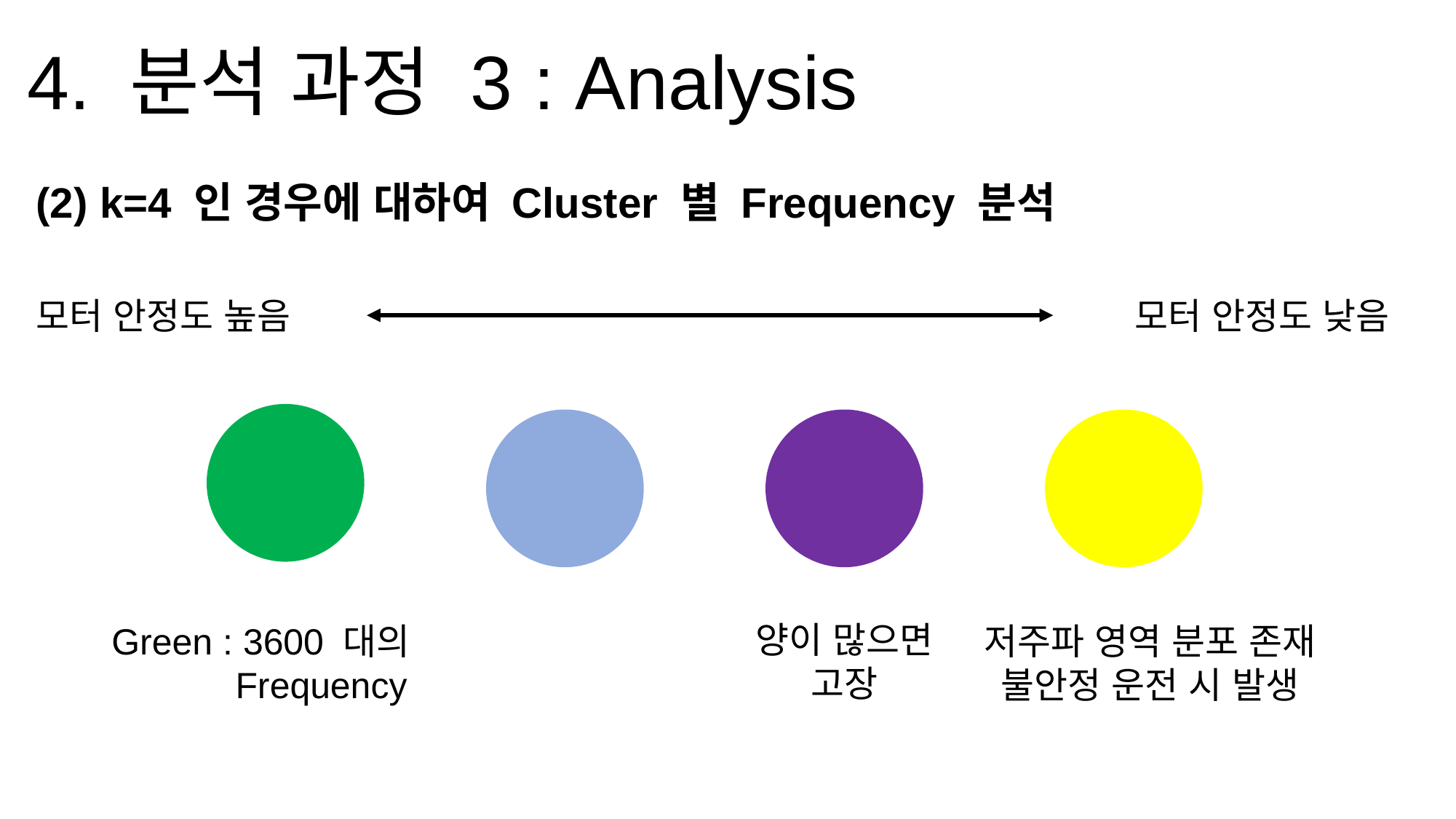

4. 분석 과정 3 : Analysis
(2) k=4 인 경우에 대하여 Cluster 별 Frequency 분석
모터 안정도 높음
모터 안정도 낮음

양이 많으면
고장
 Green : 3600 대의             Frequency
저주파 영역 분포 존재
불안정 운전 시 발생